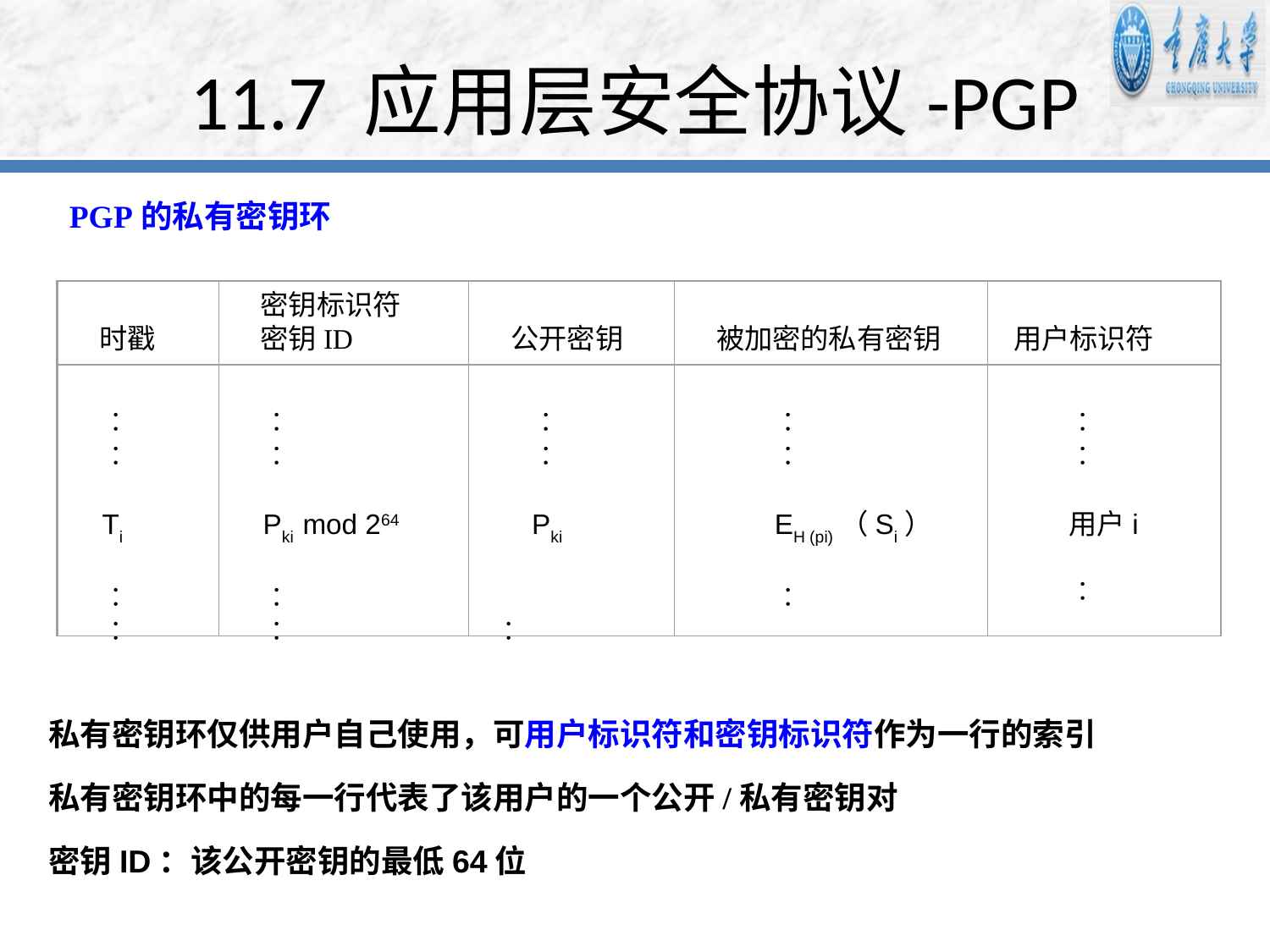

# 11.7 应用层安全协议-PGP
PGP的私有密钥环

时戳

密钥标识符
密钥ID

公开密钥

被加密的私有密钥

用户标识符

︰
︰

Ti

︰
︰

︰
︰

Pki  mod 264

︰
︰

︰
︰

Pki

	︰

︰
︰

EH (pi)（Si）

︰

︰
︰

用户i

︰

私有密钥环仅供用户自己使用，可用户标识符和密钥标识符作为一行的索引
私有密钥环中的每一行代表了该用户的一个公开/私有密钥对
密钥ID：该公开密钥的最低64位